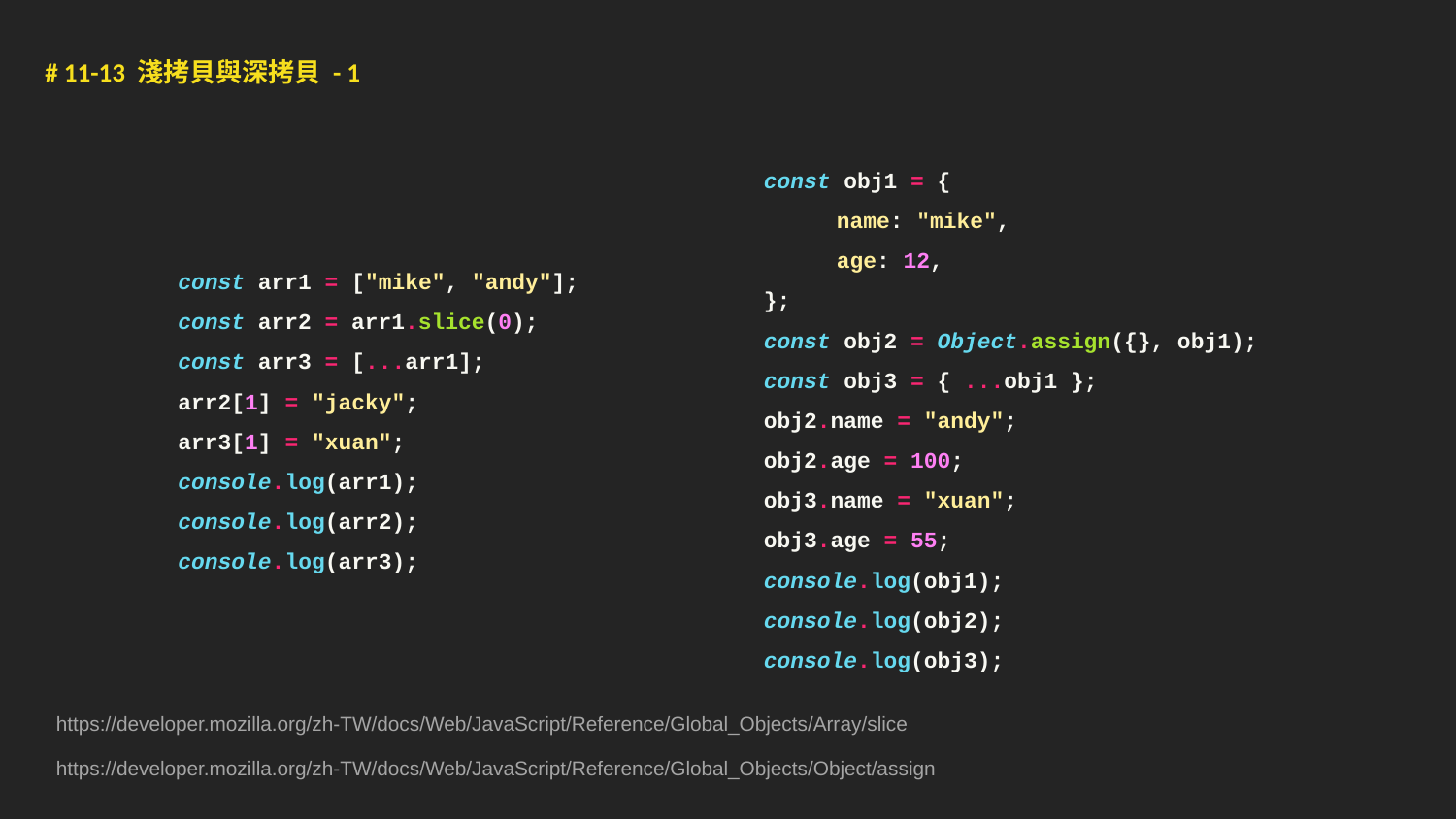

# 11-13 淺拷貝與深拷貝 - 1
const obj1 = {
name: "mike",
age: 12,
};
const obj2 = Object.assign({}, obj1);
const obj3 = { ...obj1 };
obj2.name = "andy";
obj2.age = 100;
obj3.name = "xuan";
obj3.age = 55;
console.log(obj1);
console.log(obj2);
console.log(obj3);
const arr1 = ["mike", "andy"];
const arr2 = arr1.slice(0);
const arr3 = [...arr1];
arr2[1] = "jacky";
arr3[1] = "xuan";
console.log(arr1);
console.log(arr2);
console.log(arr3);
https://developer.mozilla.org/zh-TW/docs/Web/JavaScript/Reference/Global_Objects/Array/slice
https://developer.mozilla.org/zh-TW/docs/Web/JavaScript/Reference/Global_Objects/Object/assign